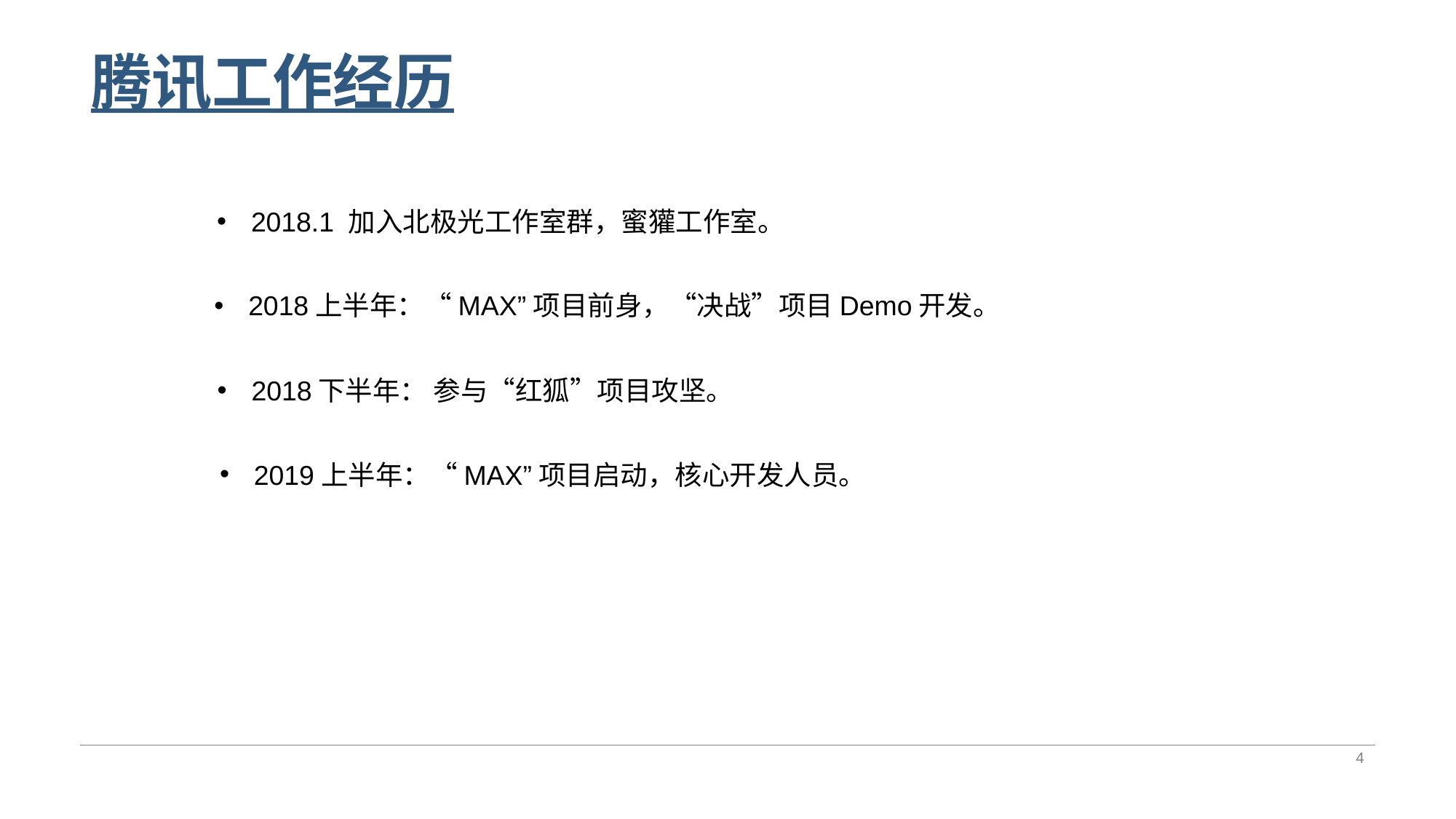

# 腾讯工作经历
2018.1 加入北极光工作室群，蜜獾工作室。
2018上半年：“MAX”项目前身，“决战”项目Demo开发。
2018下半年： 参与“红狐”项目攻坚。
2019上半年：“MAX”项目启动，核心开发人员。
4